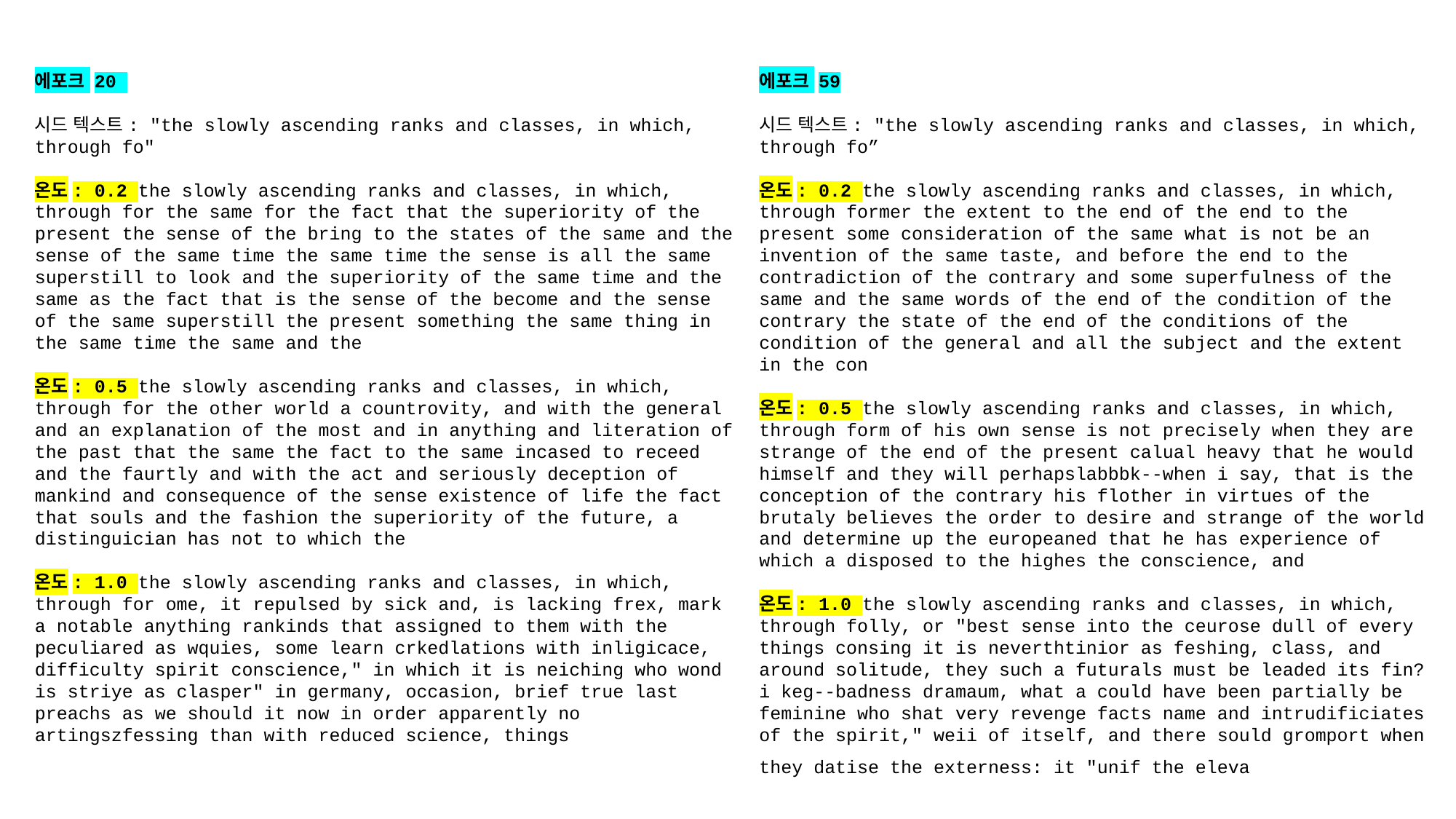

에포크 20

시드 텍스트: "the slowly ascending ranks and classes, in which, through fo"

온도: 0.2 the slowly ascending ranks and classes, in which,
through for the same for the fact that the superiority of the present the sense of the bring to the states of the same and the sense of the same time the same time the sense is all the same superstill to look and the superiority of the same time and the same as the fact that is the sense of the become and the sense of the same superstill the present something the same thing in the same time the same and the

온도: 0.5 the slowly ascending ranks and classes, in which, through for the other world a countrovity, and with the general and an explanation of the most and in anything and literation of the past that the same the fact to the same incased to receed and the faurtly and with the act and seriously deception of mankind and consequence of the sense existence of life the fact that souls and the fashion the superiority of the future, a distinguician has not to which the

온도: 1.0 the slowly ascending ranks and classes, in which, through for ome, it repulsed by sick and, is lacking frex, mark a notable anything rankinds that assigned to them with the peculiared as wquies, some learn crkedlations with inligicace, difficulty spirit conscience," in which it is neiching who wond is striye as clasper" in germany, occasion, brief true last preachs as we should it now in order apparently no artingszfessing than with reduced science, things
에포크 59

시드 텍스트: "the slowly ascending ranks and classes, in which, through fo”

온도: 0.2 the slowly ascending ranks and classes, in which, through former the extent to the end of the end to the present some consideration of the same what is not be an invention of the same taste, and before the end to the contradiction of the contrary and some superfulness of the same and the same words of the end of the condition of the contrary the state of the end of the conditions of the condition of the general and all the subject and the extent in the con

온도: 0.5 the slowly ascending ranks and classes, in which, through form of his own sense is not precisely when they are strange of the end of the present calual heavy that he would himself and they will perhapslabbbk--when i say, that is the conception of the contrary his flother in virtues of the brutaly believes the order to desire and strange of the world and determine up the europeaned that he has experience of which a disposed to the highes the conscience, and

온도: 1.0 the slowly ascending ranks and classes, in which, through folly, or "best sense into the ceurose dull of every things consing it is neverthtinior as feshing, class, and around solitude, they such a futurals must be leaded its fin? i keg--badness dramaum, what a could have been partially be feminine who shat very revenge facts name and intrudificiates of the spirit," weii of itself, and there sould gromport when they datise the externess: it "unif the eleva